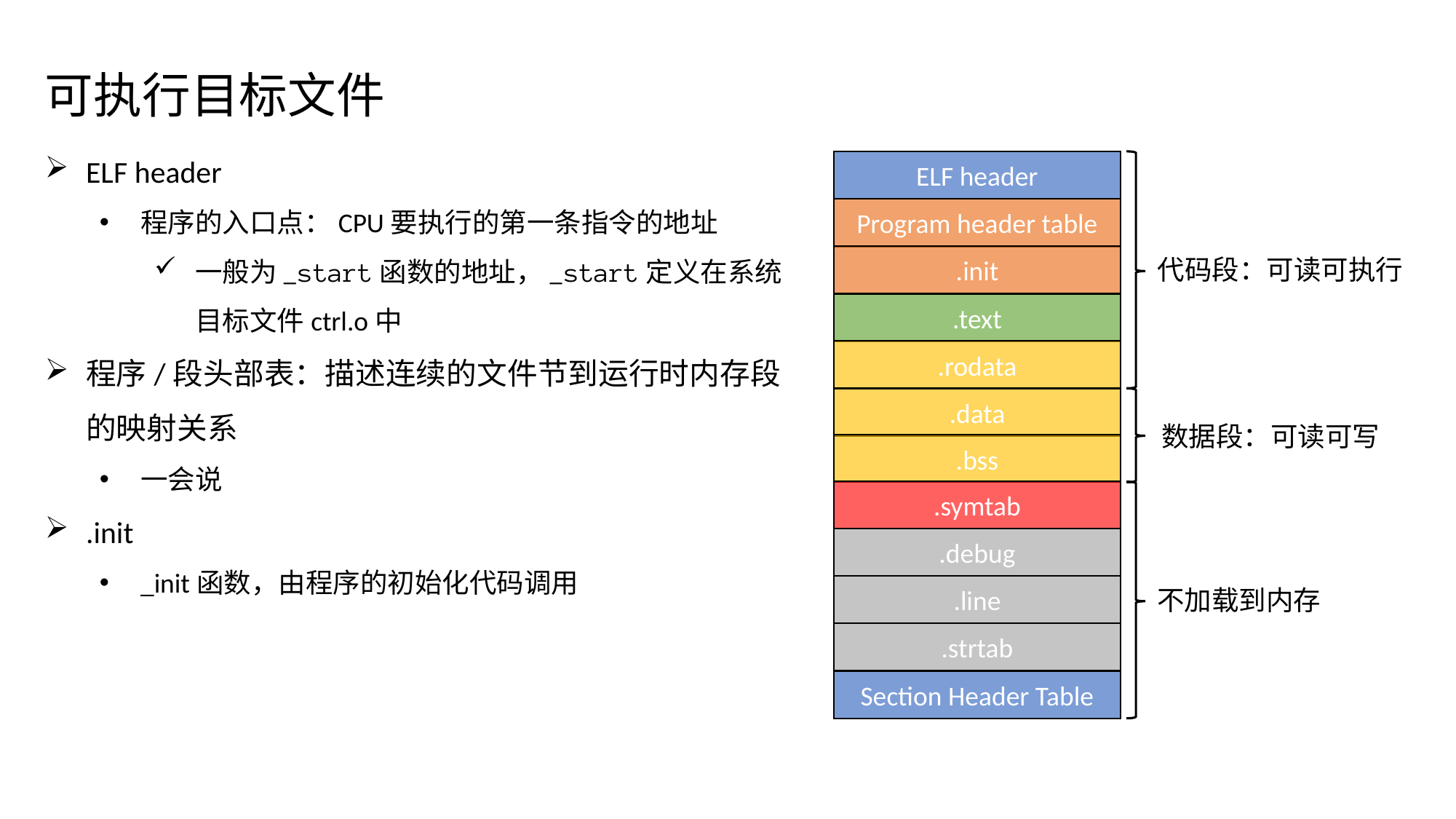

可执行目标文件
ELF header
程序的入口点：CPU要执行的第一条指令的地址
一般为_start函数的地址，_start定义在系统目标文件ctrl.o中
程序/段头部表：描述连续的文件节到运行时内存段的映射关系
一会说
.init
_init函数，由程序的初始化代码调用
ELF header

Program header table
.init
代码段：可读可执行
.text
.rodata

.data
数据段：可读可写
.bss
.symtab

.debug
.line
不加载到内存
.strtab
Section Header Table